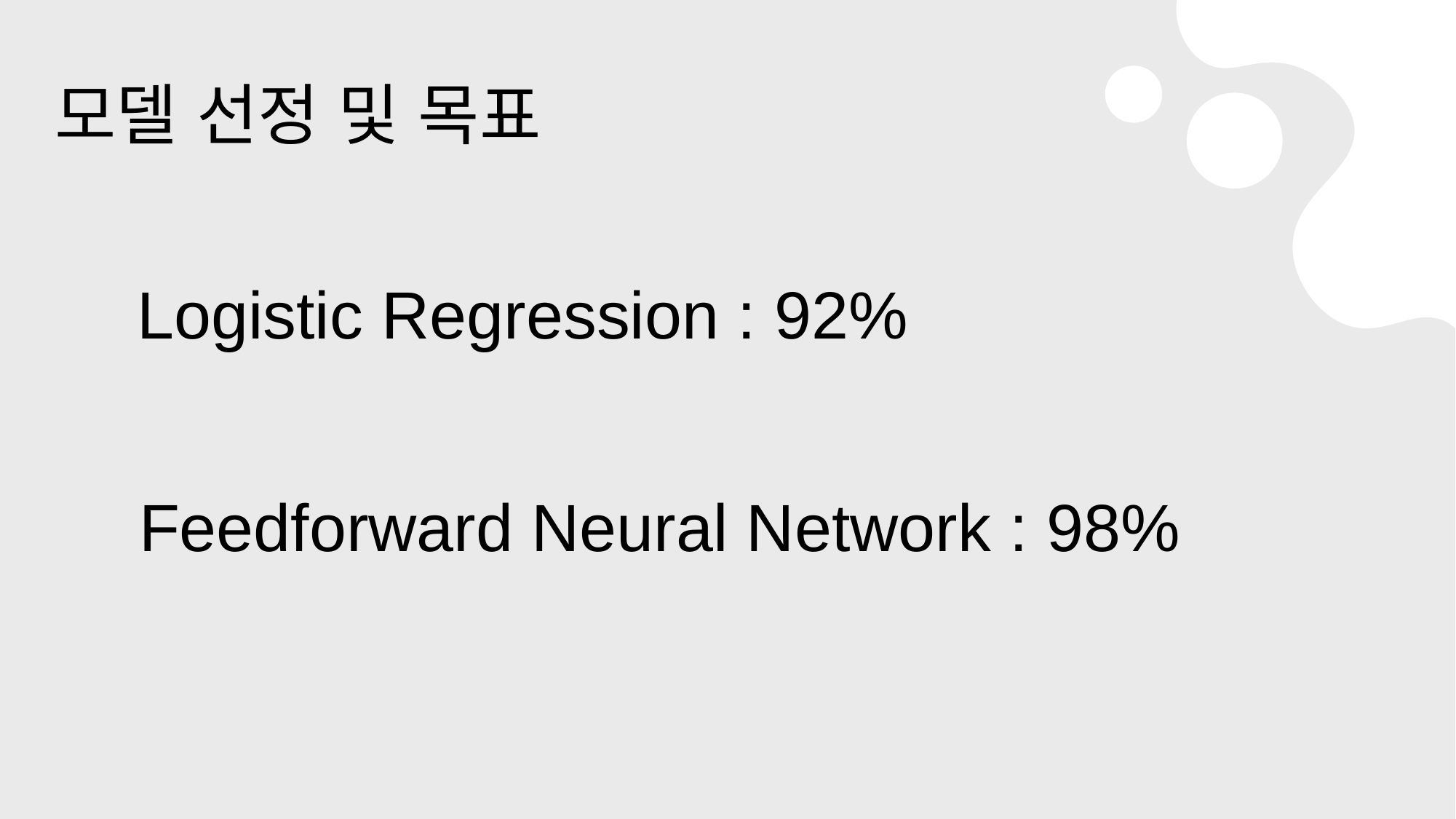

모델 선정 및 목표

Logistic Regression : 92%
Feedforward Neural Network : 98%